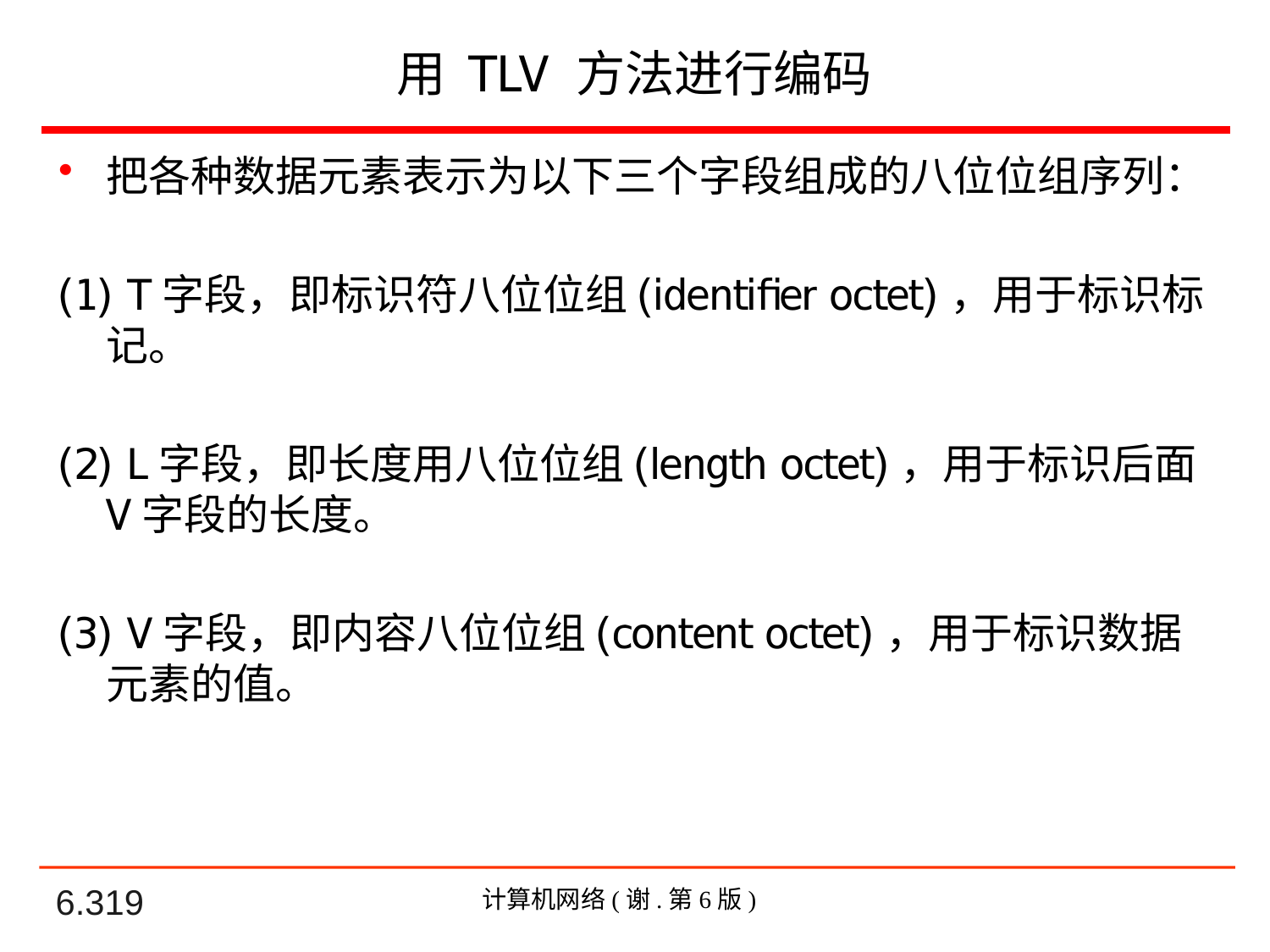

# 用 TLV 方法进行编码
把各种数据元素表示为以下三个字段组成的八位位组序列：

(1) T字段，即标识符八位位组(identifier octet)，用于标识标记。

(2) L字段，即长度用八位位组(length octet)，用于标识后面V字段的长度。

(3) V字段，即内容八位位组(content octet)，用于标识数据元素的值。